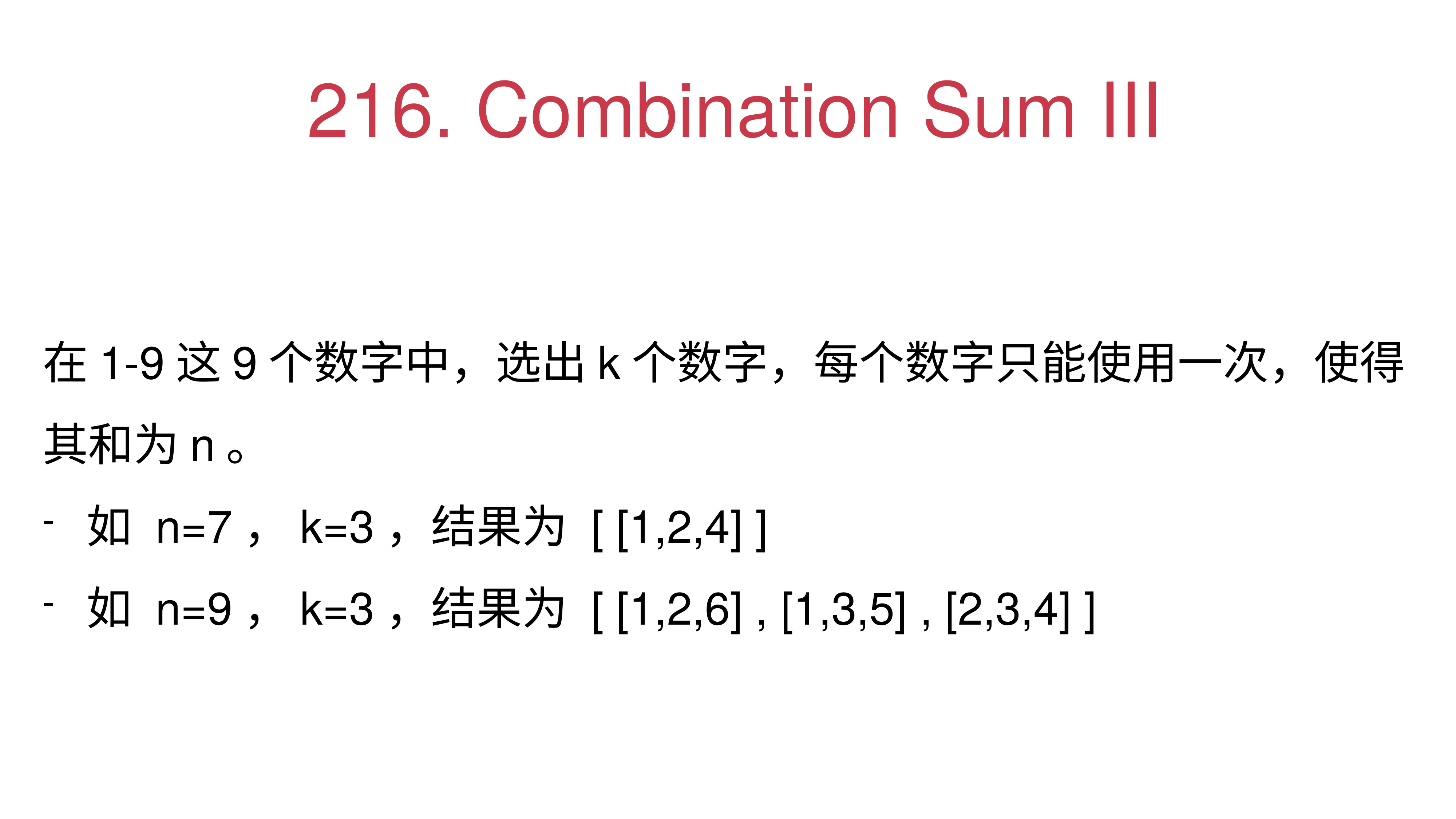

# 216. Combination Sum III
在1-9这9个数字中，选出k个数字，每个数字只能使用一次，使得其和为n。
如 n=7，k=3，结果为 [ [1,2,4] ]
如 n=9，k=3，结果为 [ [1,2,6] , [1,3,5] , [2,3,4] ]